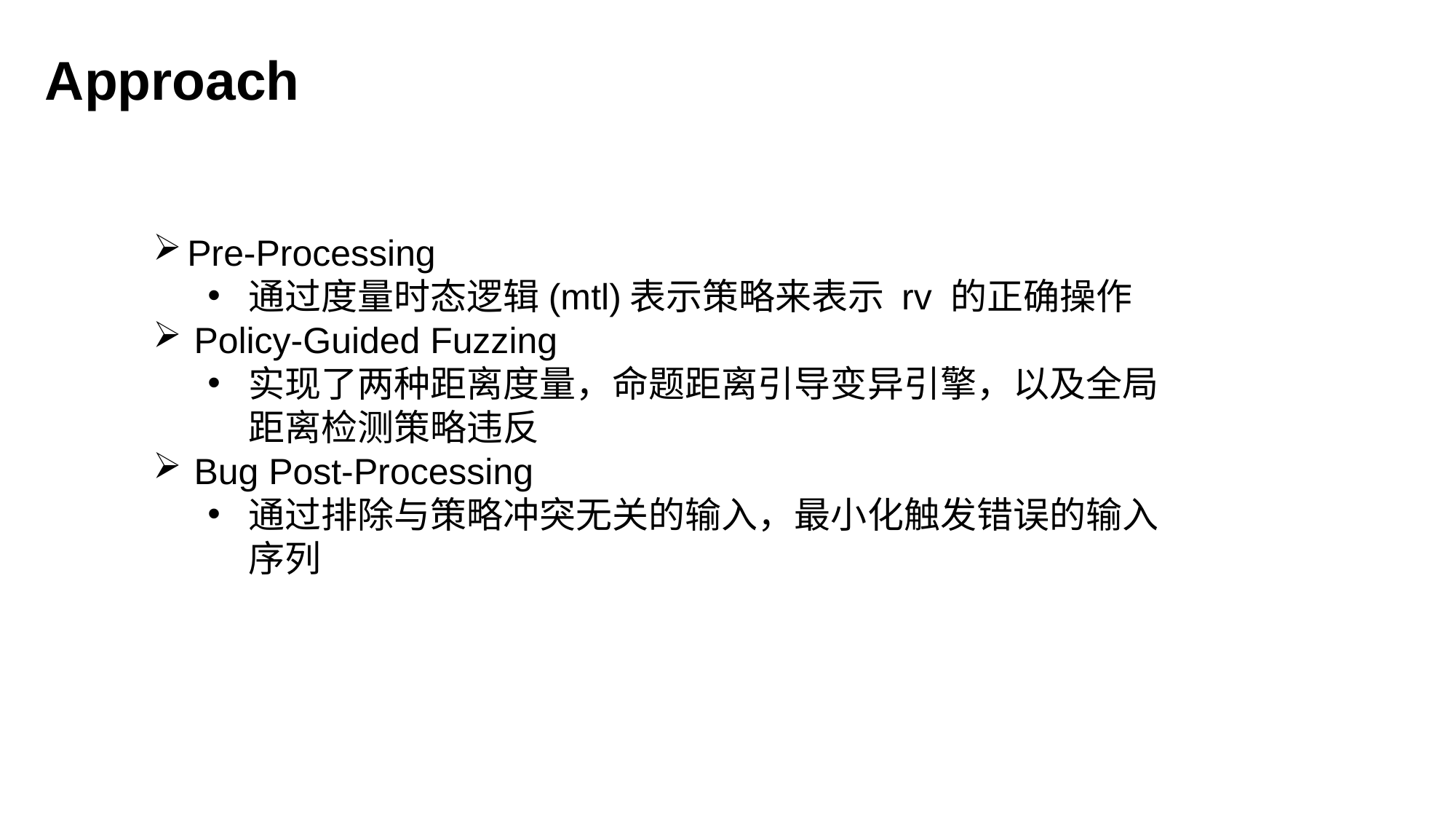

Approach
Pre-Processing
通过度量时态逻辑(mtl)表示策略来表示 rv 的正确操作
Policy-Guided Fuzzing
实现了两种距离度量，命题距离引导变异引擎，以及全局距离检测策略违反
Bug Post-Processing
通过排除与策略冲突无关的输入，最小化触发错误的输入序列